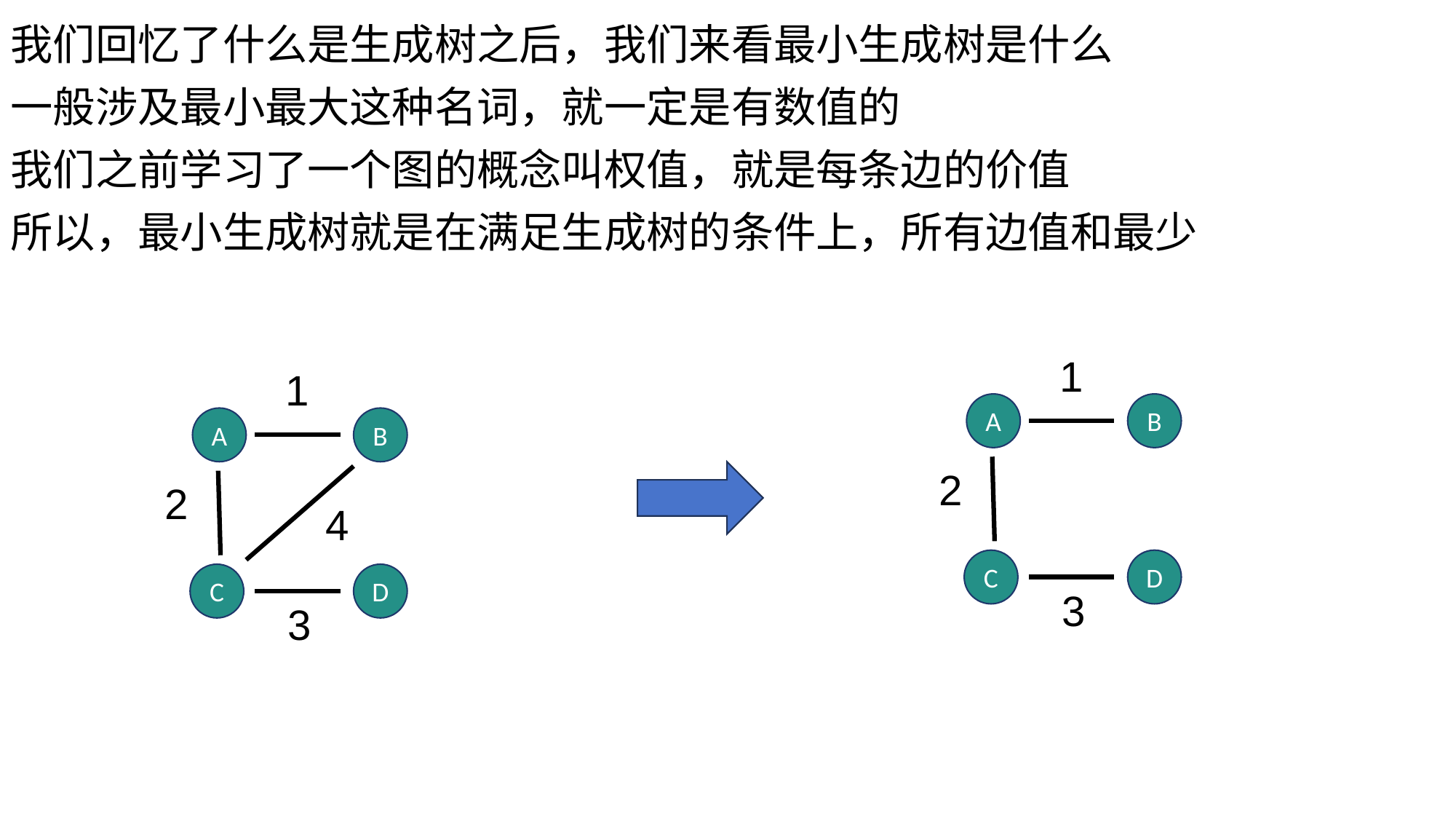

我们回忆了什么是生成树之后，我们来看最小生成树是什么
一般涉及最小最大这种名词，就一定是有数值的
我们之前学习了一个图的概念叫权值，就是每条边的价值
所以，最小生成树就是在满足生成树的条件上，所有边值和最少
1
1
A
B
A
B
2

2
4
C
D
C
D
3
3